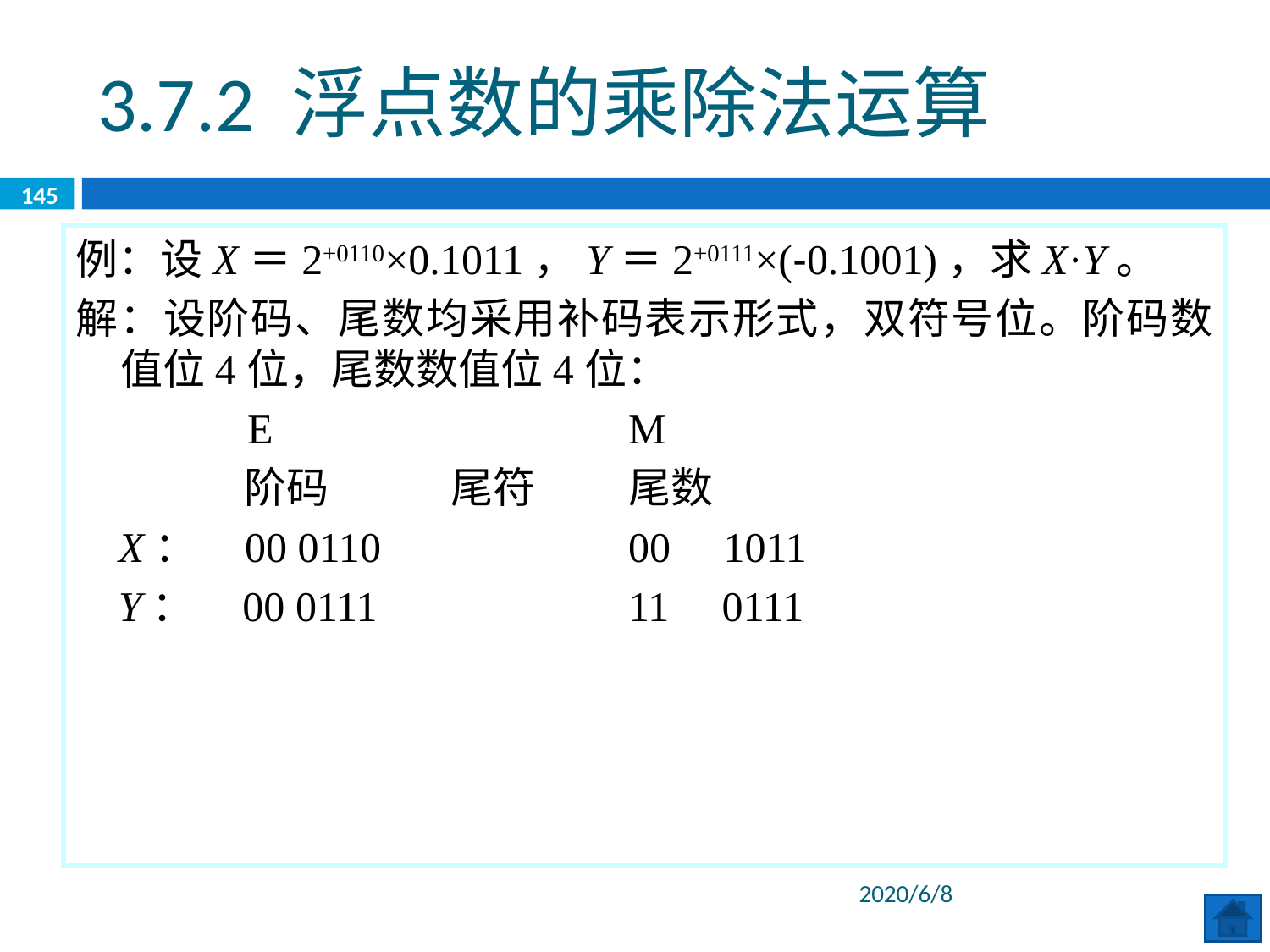

3.7.2 浮点数的乘除法运算
145
例：设X＝2+0110×0.1011，Y＝2+0111×(-0.1001)，求X·Y。
解：设阶码、尾数均采用补码表示形式，双符号位。阶码数值位4位，尾数数值位4位：
		E             		M
 	            阶码	        尾符	尾数
    X：    00 0110		00     1011
    Y：    00 0111		11     0111
2020/6/8